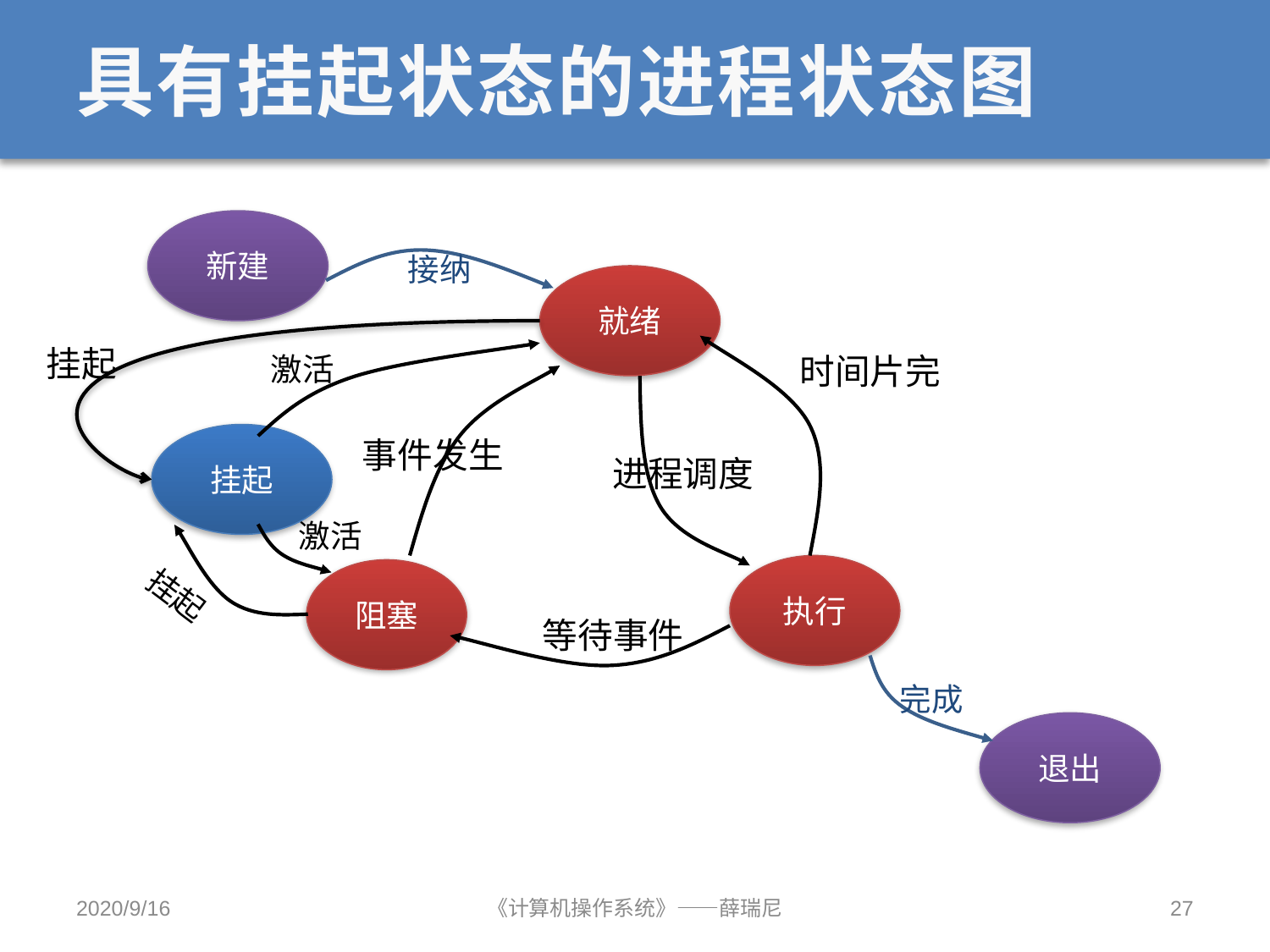

# 具有挂起状态的进程状态图
新建
接纳
就绪
挂起

激活
时间片完

挂起
事件发生
进程调度
激活

执行
阻塞

挂起
等待事件

完成
退出
2020/9/16
《计算机操作系统》——薛瑞尼
27